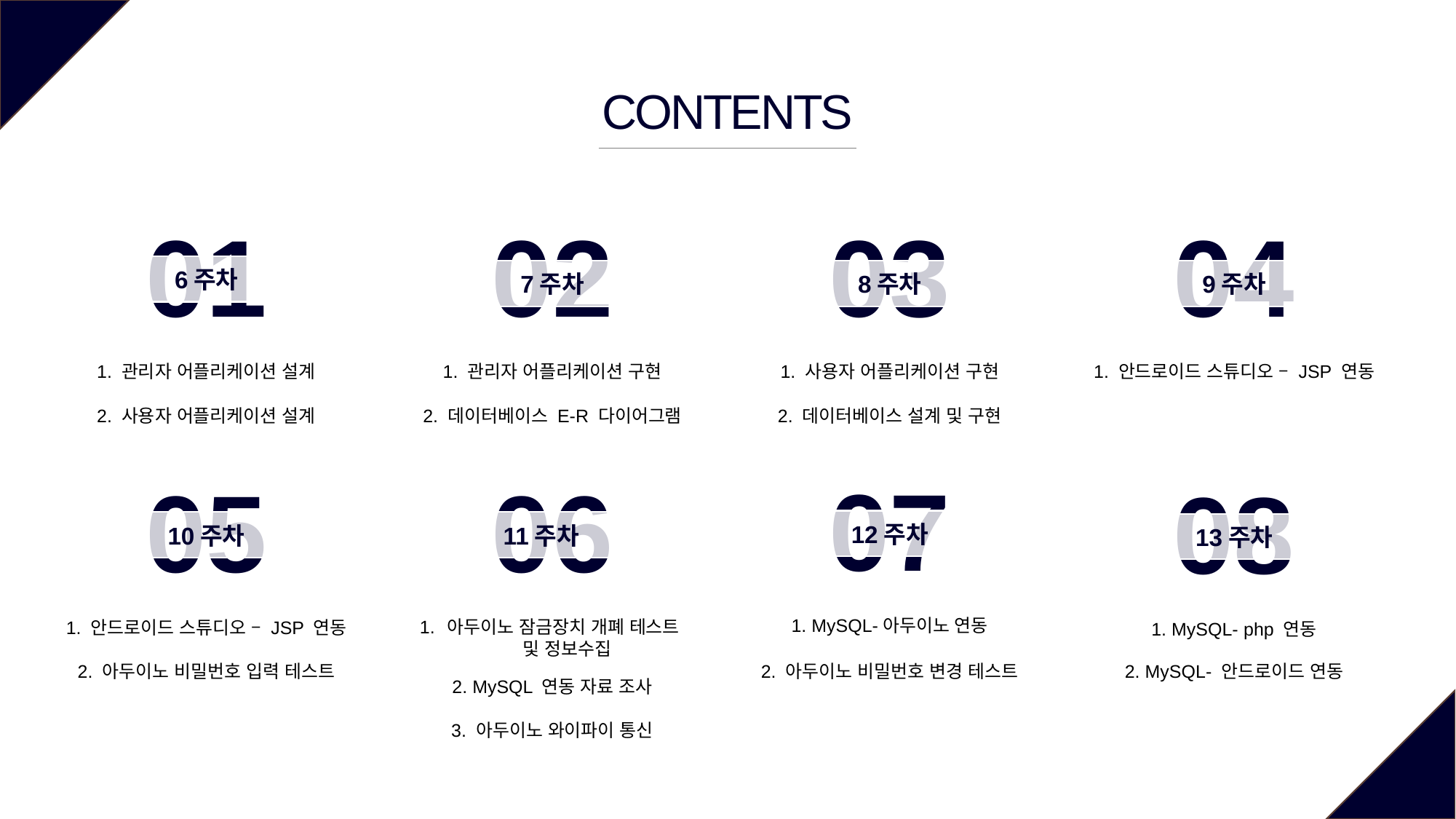

CONTENTS
01
02
03
04
6주차
7주차
8주차
9주차
1. 관리자 어플리케이션 설계
1. 관리자 어플리케이션 구현
1. 사용자 어플리케이션 구현
1. 안드로이드 스튜디오 – JSP 연동
2. 사용자 어플리케이션 설계
2. 데이터베이스 E-R 다이어그램
2. 데이터베이스 설계 및 구현
07
05
06
08
12주차
10주차
11주차
13주차
1. MySQL-아두이노 연동
1. 안드로이드 스튜디오 – JSP 연동
아두이노 잠금장치 개폐 테스트
     및 정보수집
1. MySQL- php 연동
2. 아두이노 비밀번호 변경 테스트
2. 아두이노 비밀번호 입력 테스트
2. MySQL- 안드로이드 연동
2. MySQL 연동 자료 조사
3. 아두이노 와이파이 통신